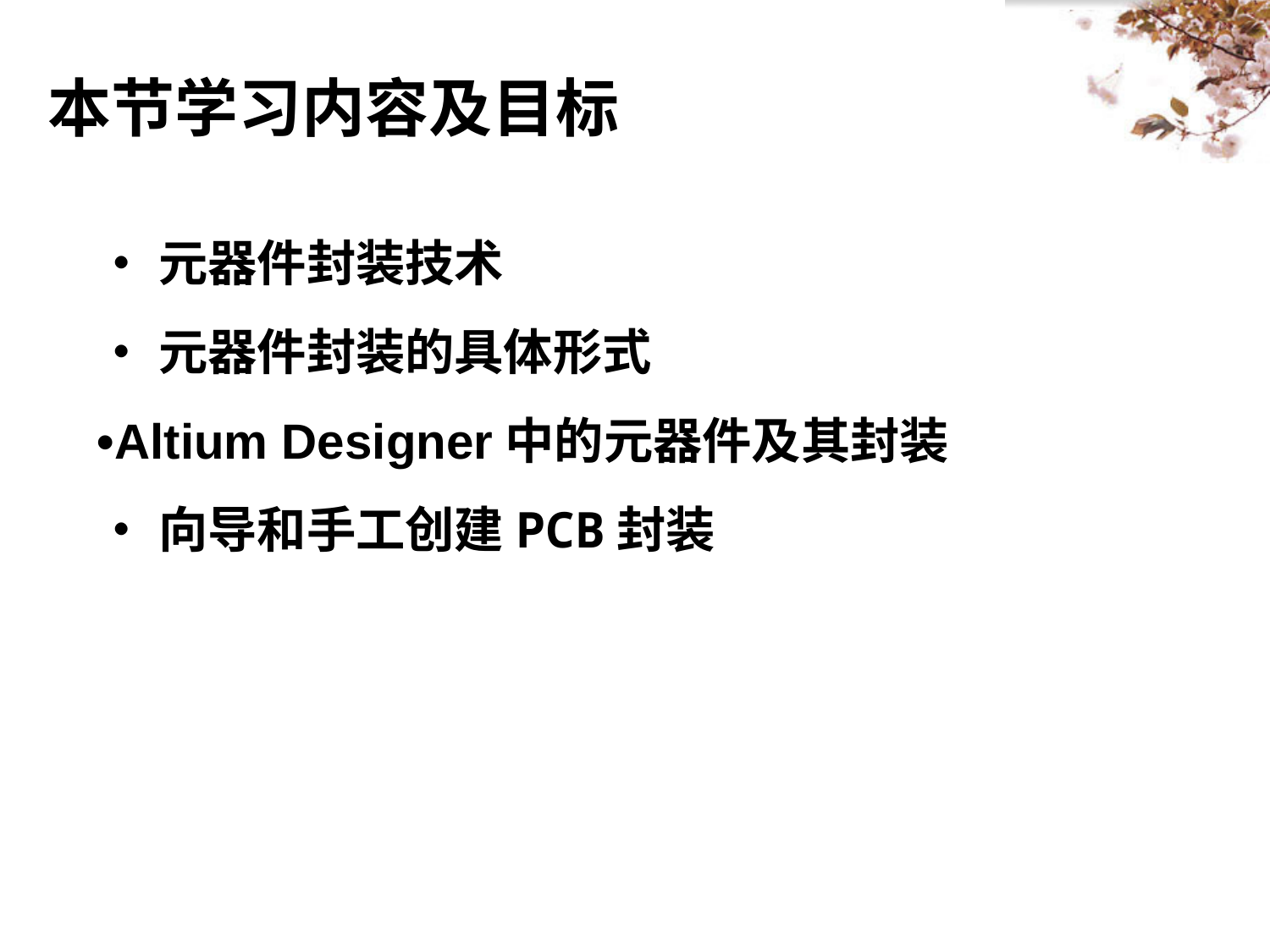

本节学习内容及目标
•元器件封装技术
•元器件封装的具体形式
•Altium Designer中的元器件及其封装
•向导和手工创建PCB封装